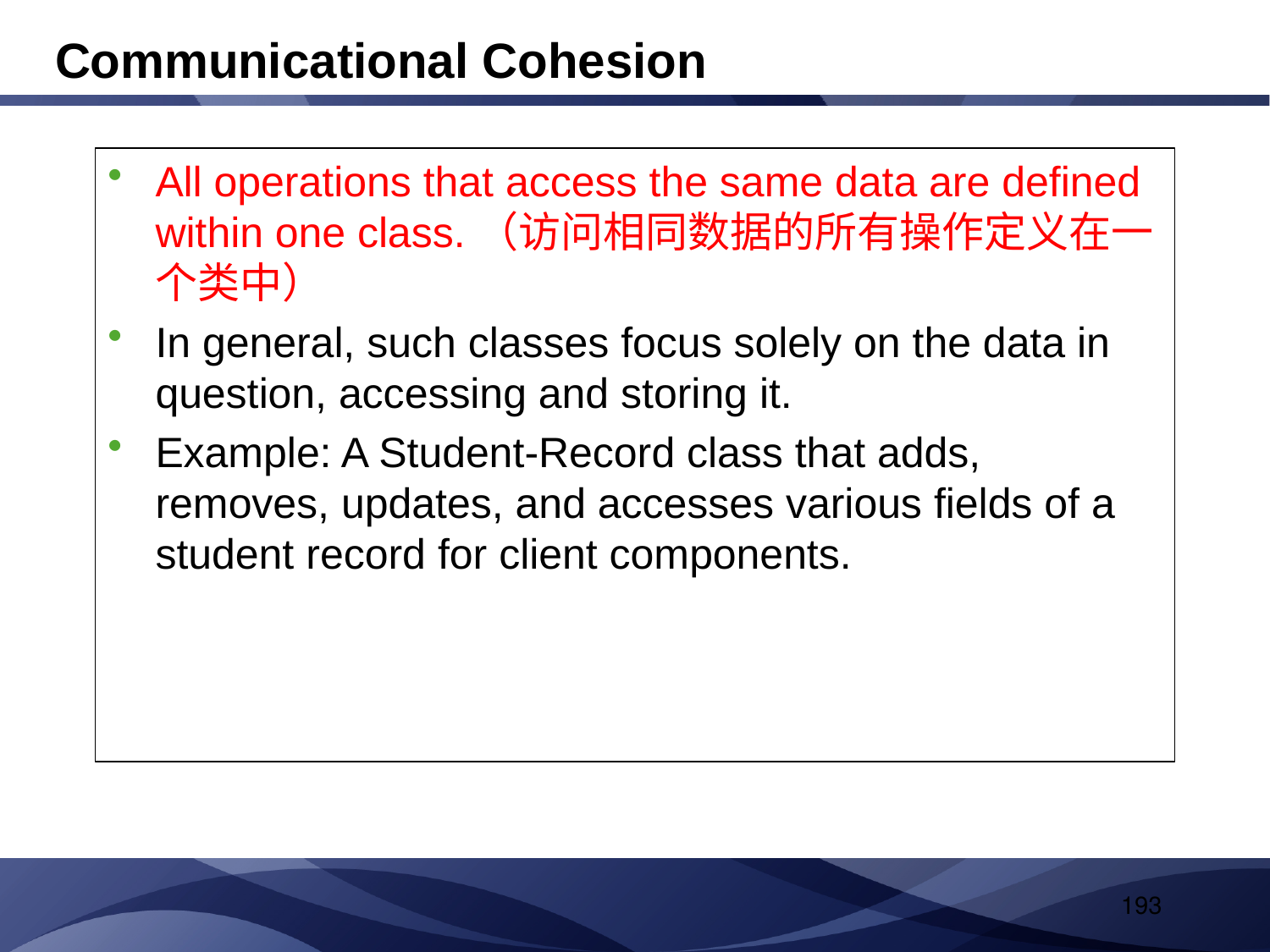

# Communicational Cohesion
All operations that access the same data are defined within one class.（访问相同数据的所有操作定义在一个类中）
In general, such classes focus solely on the data in question, accessing and storing it.
Example: A Student-Record class that adds, removes, updates, and accesses various fields of a student record for client components.
193